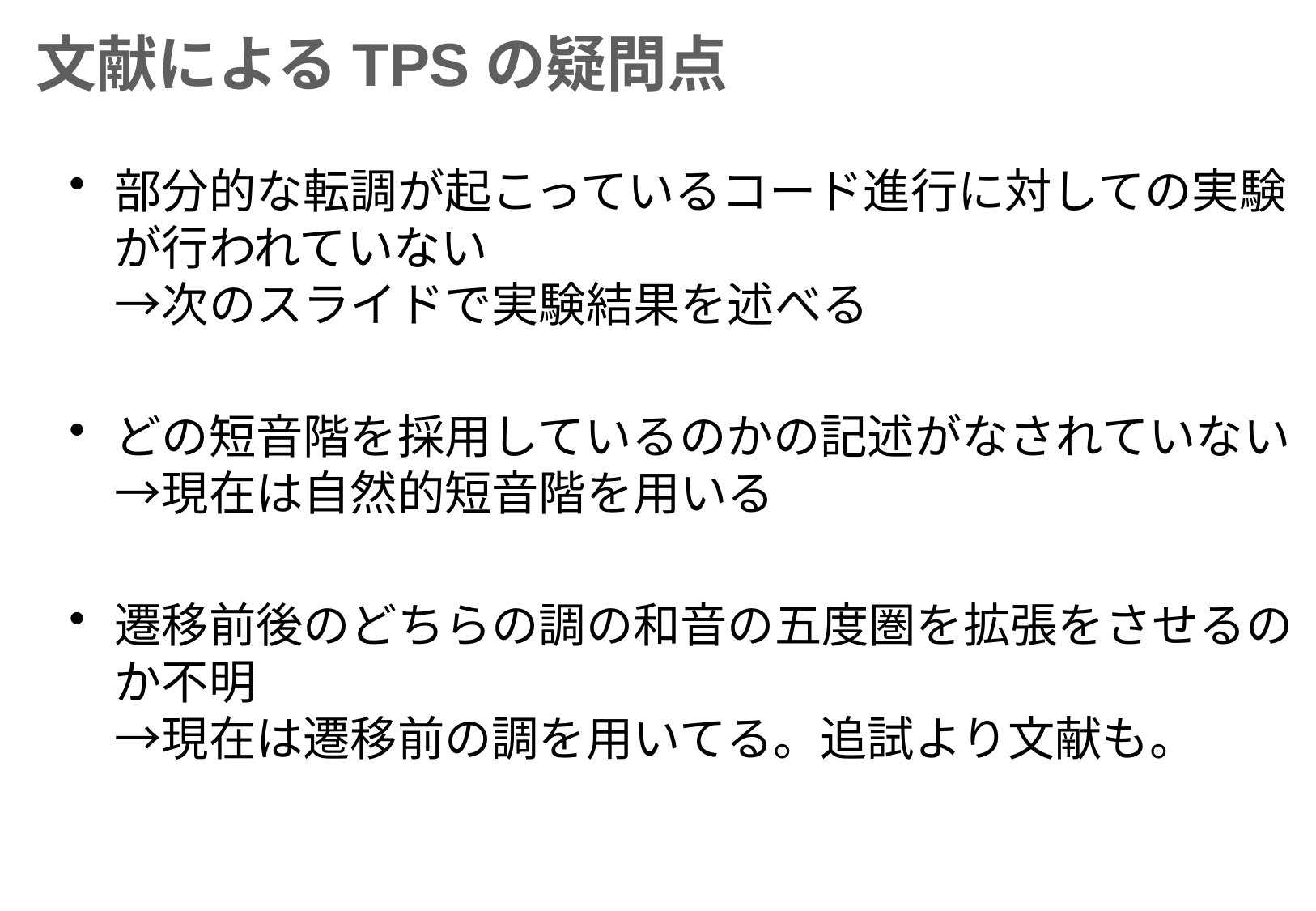

# 文献によるTPSの疑問点
部分的な転調が起こっているコード進行に対しての実験が行われていない
→次のスライドで実験結果を述べる

どの短音階を採用しているのかの記述がなされていない
→現在は自然的短音階を用いる

遷移前後のどちらの調の和音の五度圏を拡張をさせるのか不明
→現在は遷移前の調を用いてる。追試より文献も。